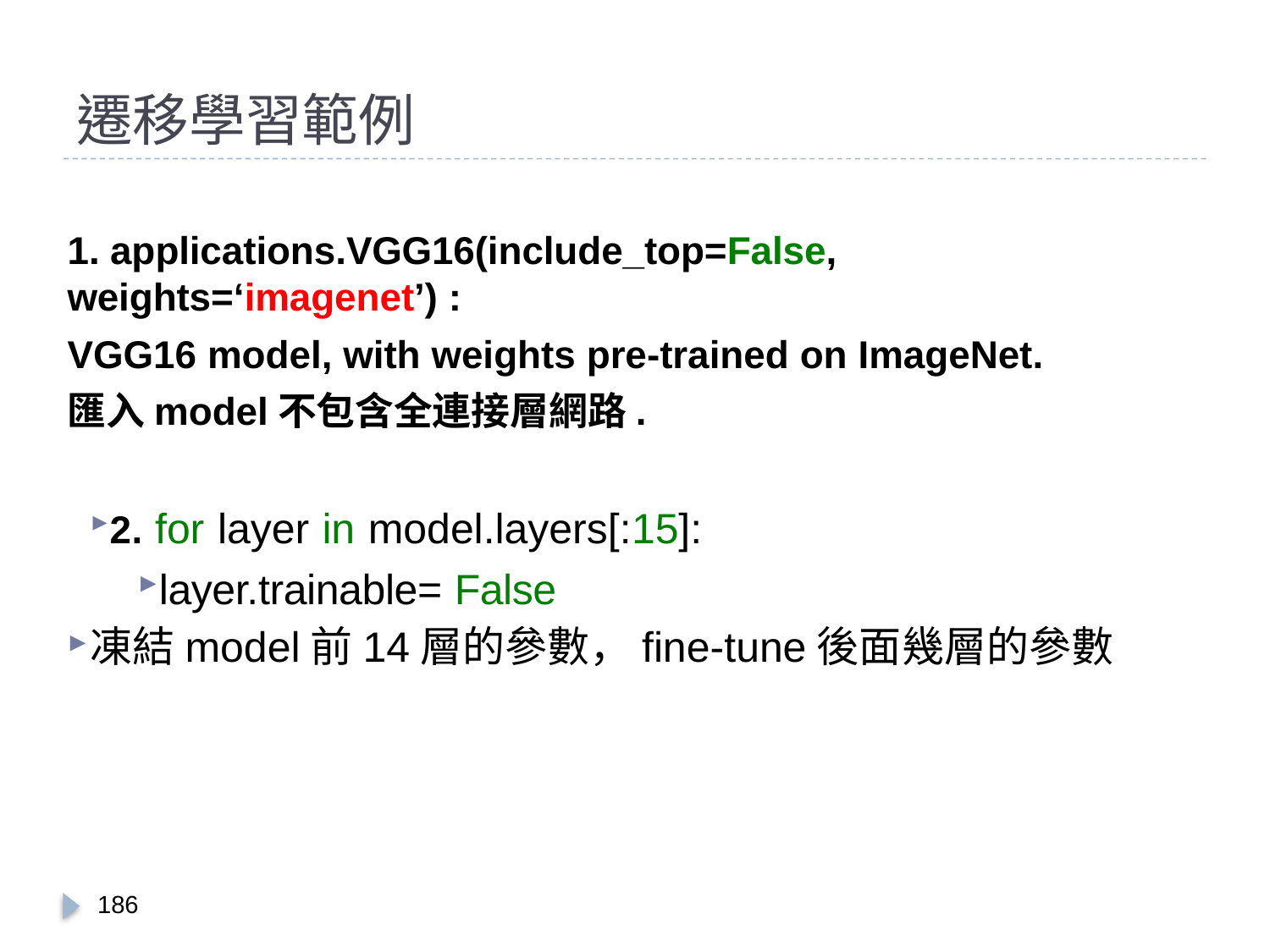

# 遷移學習範例
1. applications.VGG16(include_top=False, weights=‘imagenet’) :
VGG16 model, with weights pre-trained on ImageNet.
匯入model不包含全連接層網路.

2. for layer in model.layers[:15]:
layer.trainable= False
凍結model前14層的參數，fine-tune後面幾層的參數

186